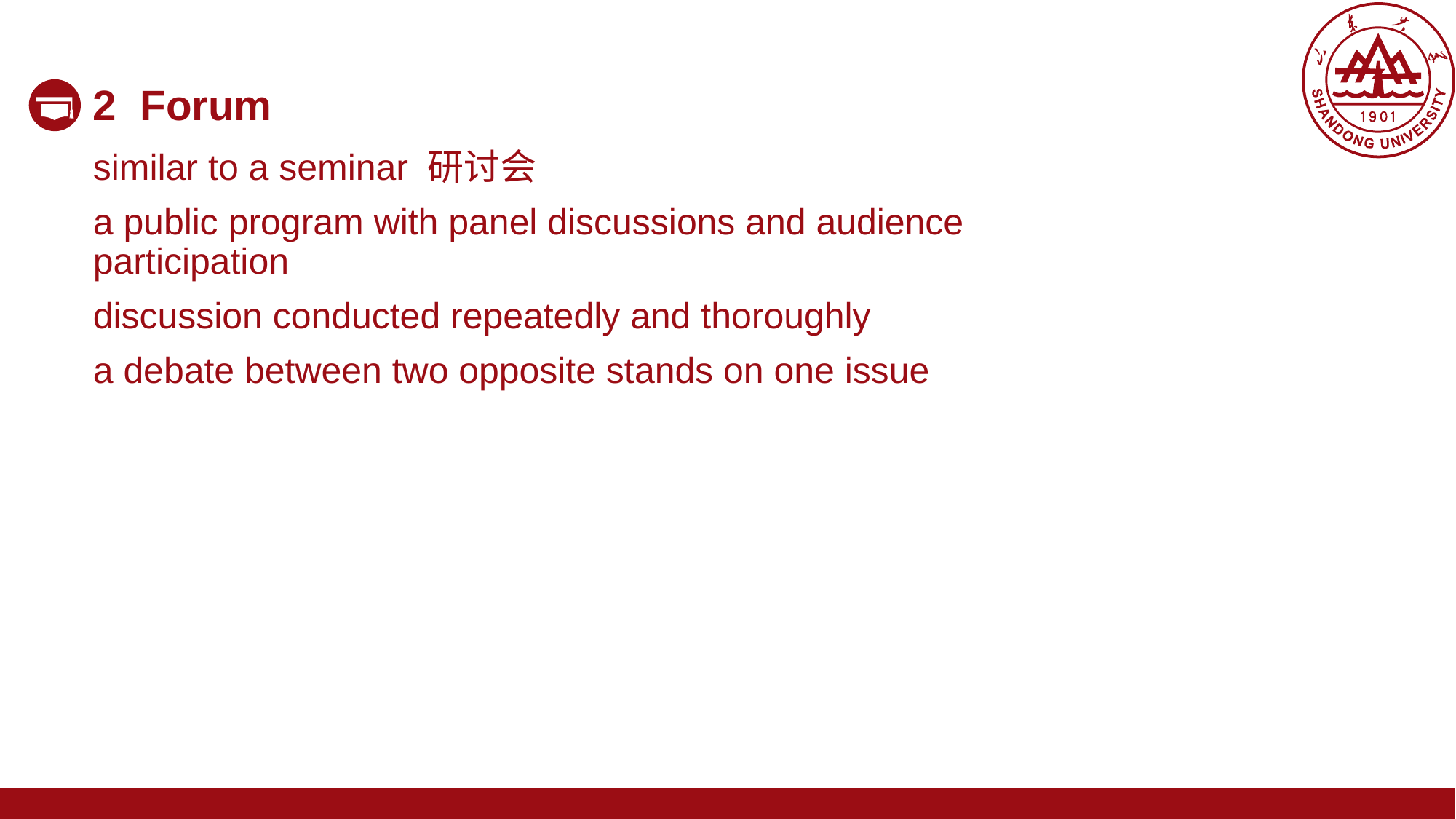

2  Forum
similar to a seminar 研讨会
a public program with panel discussions and audience participation
discussion conducted repeatedly and thoroughly
a debate between two opposite stands on one issue